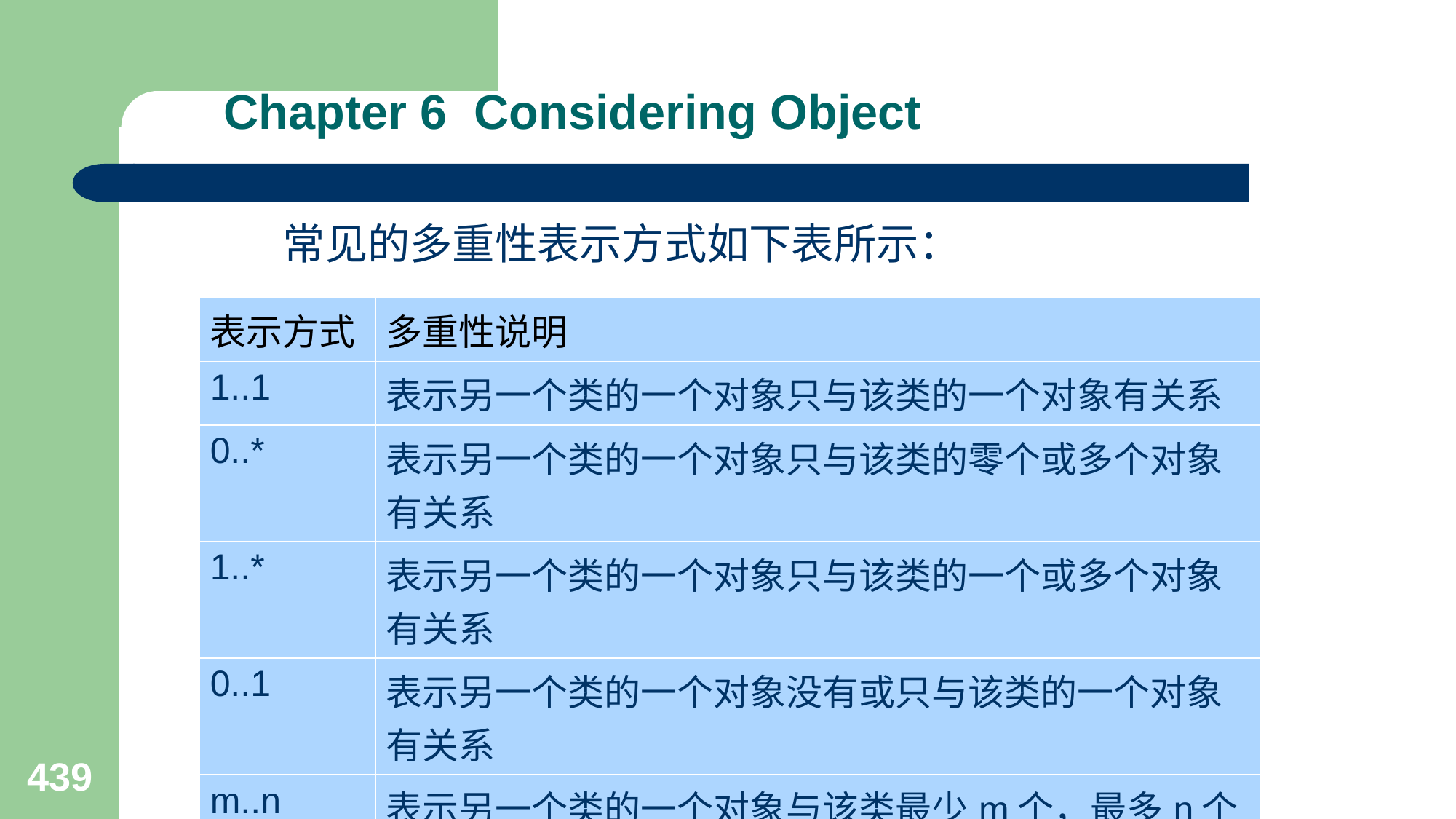

# Chapter 6  Considering Object
常见的多重性表示方式如下表所示：
| 表示方式 | 多重性说明 |
| --- | --- |
| 1..1 | 表示另一个类的一个对象只与该类的一个对象有关系 |
| 0..\* | 表示另一个类的一个对象只与该类的零个或多个对象有关系 |
| 1..\* | 表示另一个类的一个对象只与该类的一个或多个对象有关系 |
| 0..1 | 表示另一个类的一个对象没有或只与该类的一个对象有关系 |
| m..n | 表示另一个类的一个对象与该类最少m个，最多n个对象有关系（m<n） |
439